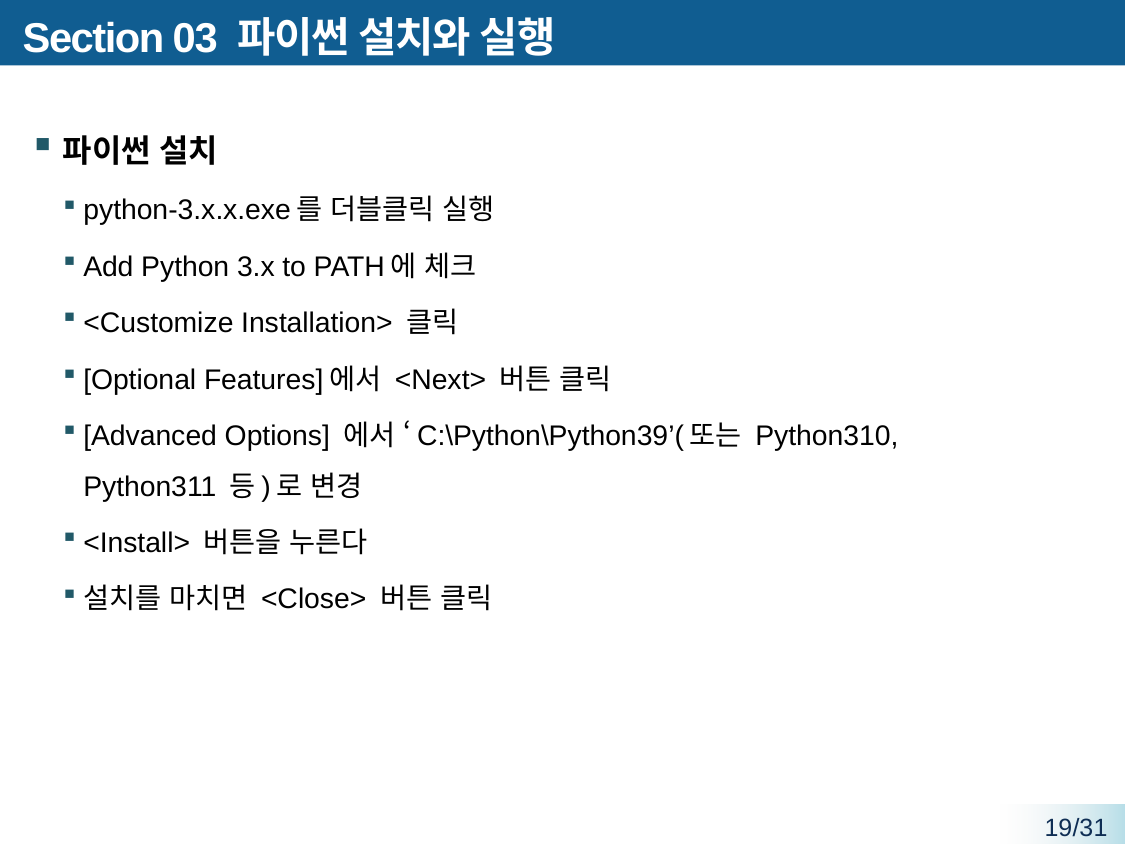

# Section 03 파이썬 설치와 실행
파이썬 설치
python-3.x.x.exe를 더블클릭 실행
Add Python 3.x to PATH에 체크
<Customize Installation> 클릭
[Optional Features]에서 <Next> 버튼 클릭
[Advanced Options] 에서 ‘C:\Python\Python39’(또는 Python310, Python311 등)로 변경
<Install> 버튼을 누른다
설치를 마치면 <Close> 버튼 클릭